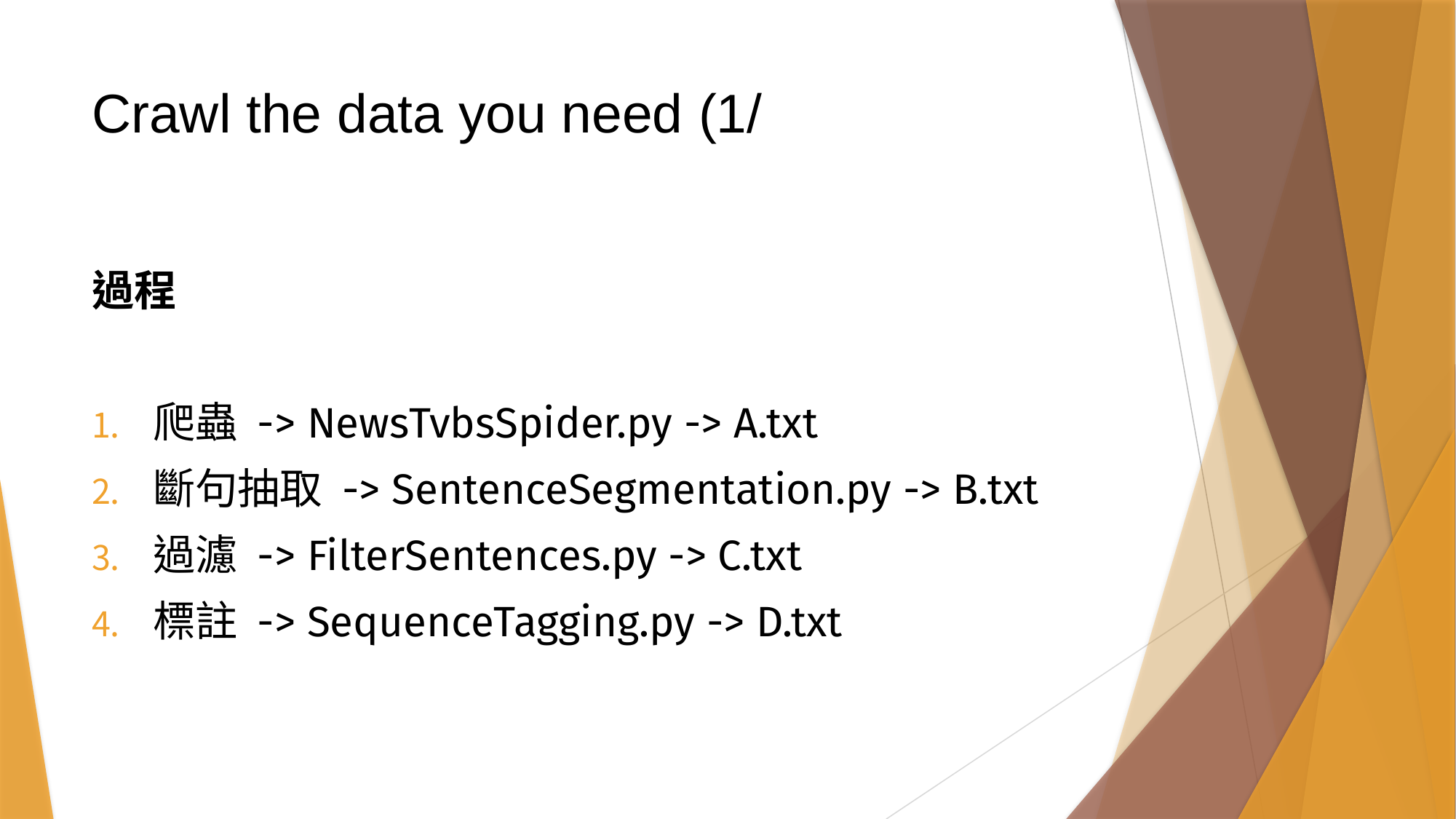

# Crawl the data you need (1/
過程

爬蟲 -> NewsTvbsSpider.py -> A.txt
斷句抽取 -> SentenceSegmentation.py -> B.txt
過濾 -> FilterSentences.py -> C.txt
標註 -> SequenceTagging.py -> D.txt